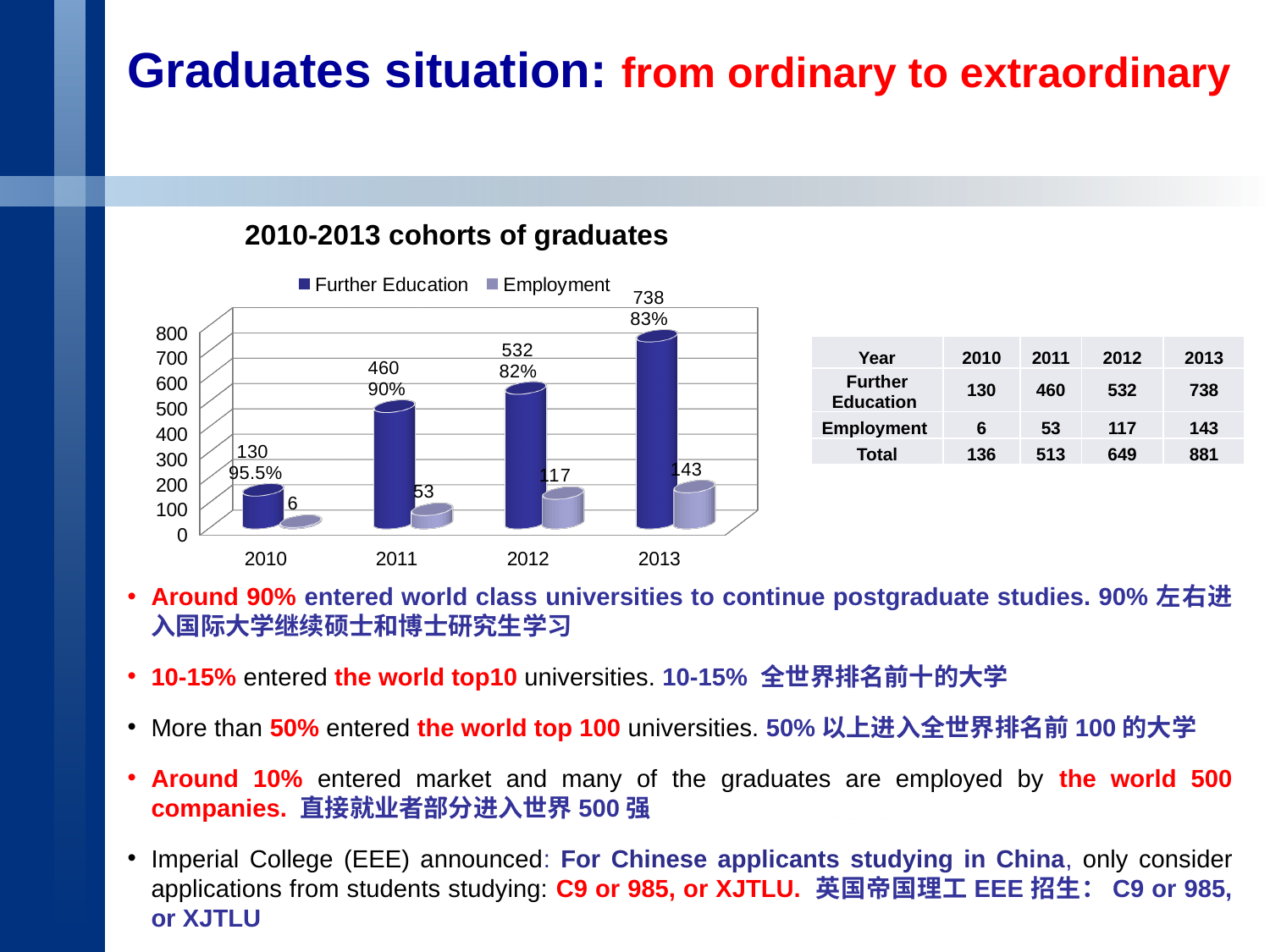

Graduates situation: from ordinary to extraordinary

[unsupported chart]

| Year | 2010 | 2011 | 2012 | 2013 |
| --- | --- | --- | --- | --- |
| Further Education | 130 | 460 | 532 | 738 |
| Employment | 6 | 53 | 117 | 143 |
| Total | 136 | 513 | 649 | 881 |
Around 90% entered world class universities to continue postgraduate studies. 90%左右进入国际大学继续硕士和博士研究生学习
10-15% entered the world top10 universities. 10-15% 全世界排名前十的大学
More than 50% entered the world top 100 universities. 50%以上进入全世界排名前100的大学
Around 10% entered market and many of the graduates are employed by the world 500 companies. 直接就业者部分进入世界500强
Imperial College (EEE) announced: For Chinese applicants studying in China, only consider applications from students studying: C9 or 985, or XJTLU. 英国帝国理工EEE招生：C9 or 985, or XJTLU